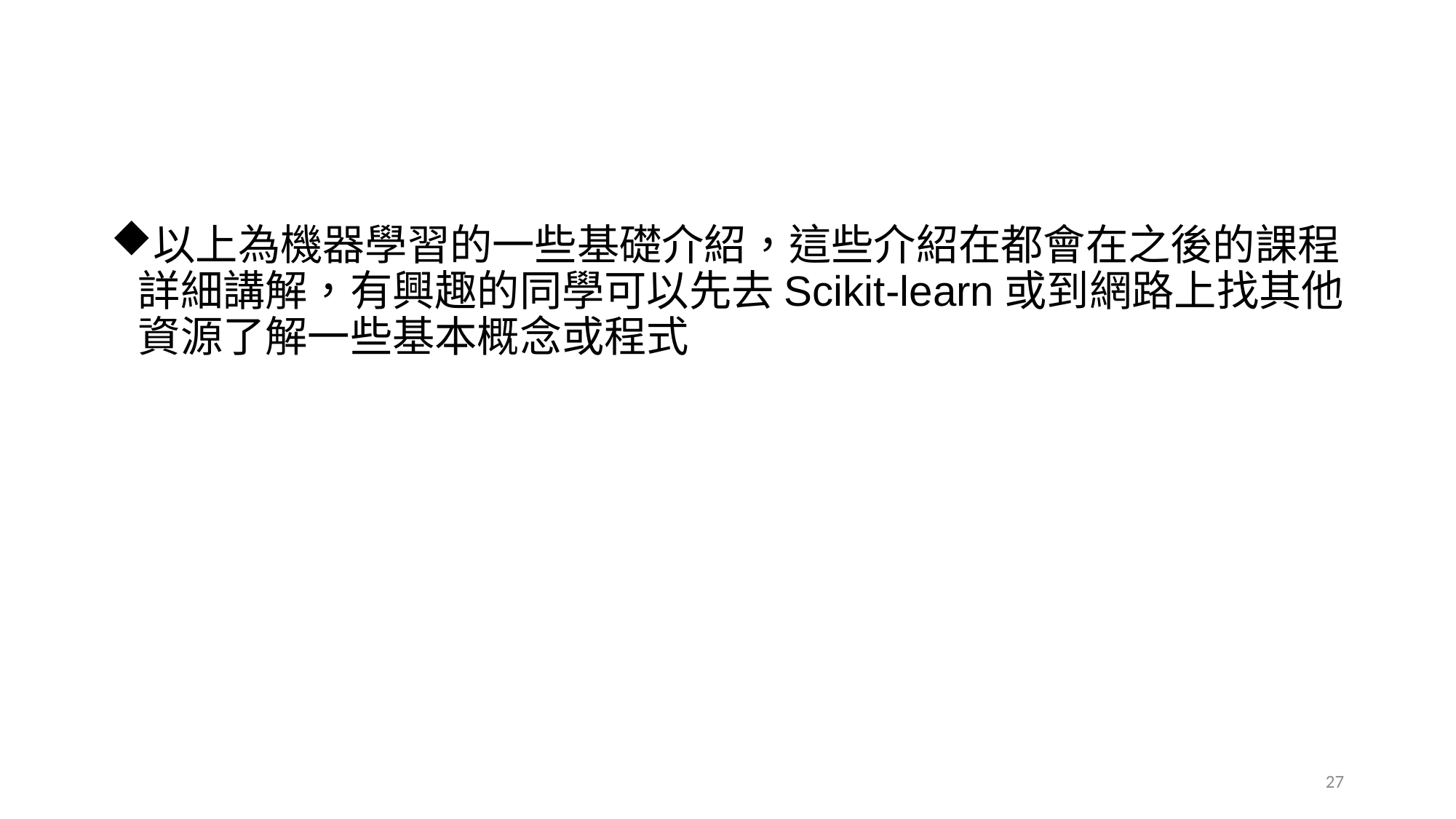

#
以上為機器學習的一些基礎介紹，這些介紹在都會在之後的課程詳細講解，有興趣的同學可以先去Scikit-learn或到網路上找其他資源了解一些基本概念或程式
27